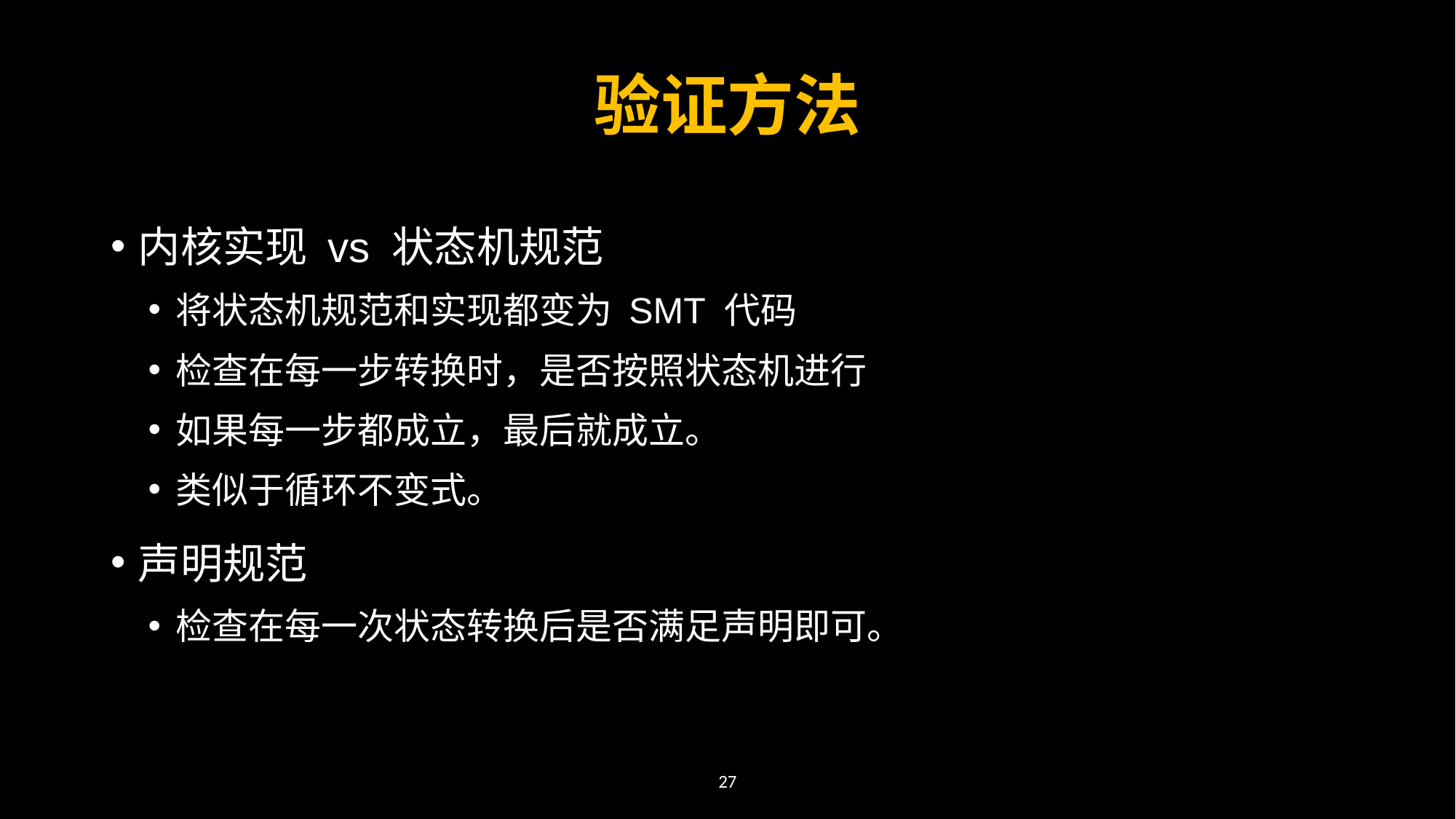

# 验证方法
内核实现 vs 状态机规范
将状态机规范和实现都变为 SMT 代码
检查在每一步转换时，是否按照状态机进行
如果每一步都成立，最后就成立。
类似于循环不变式。
声明规范
检查在每一次状态转换后是否满足声明即可。
27